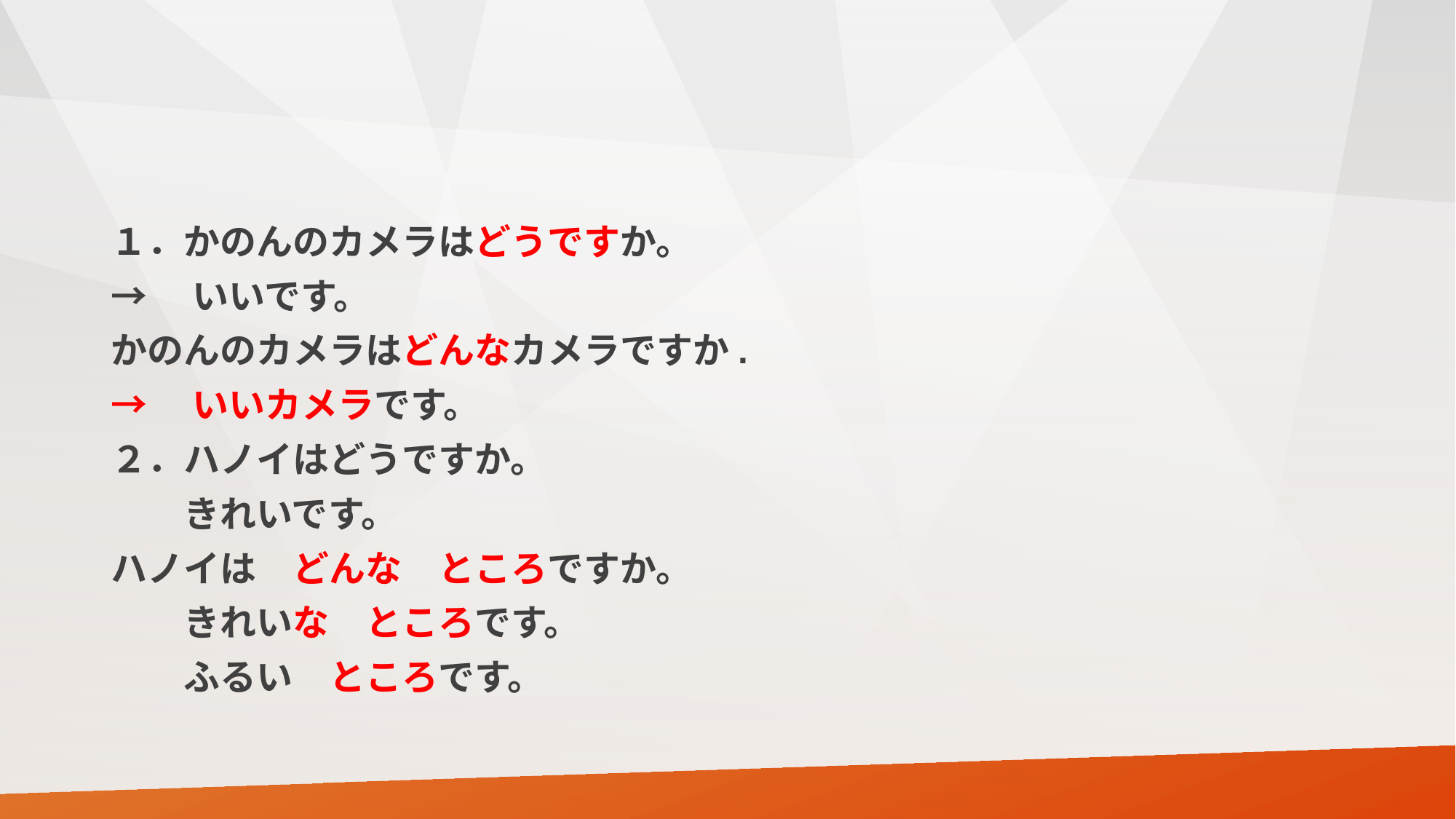

#
１．かのんのカメラはどうですか。
→　いいです。
かのんのカメラはどんなカメラですか.
→　いいカメラです。
２．ハノイはどうですか。
　　きれいです。
ハノイは　どんな　ところですか。
　　きれいな　ところです。
　　ふるい　ところです。